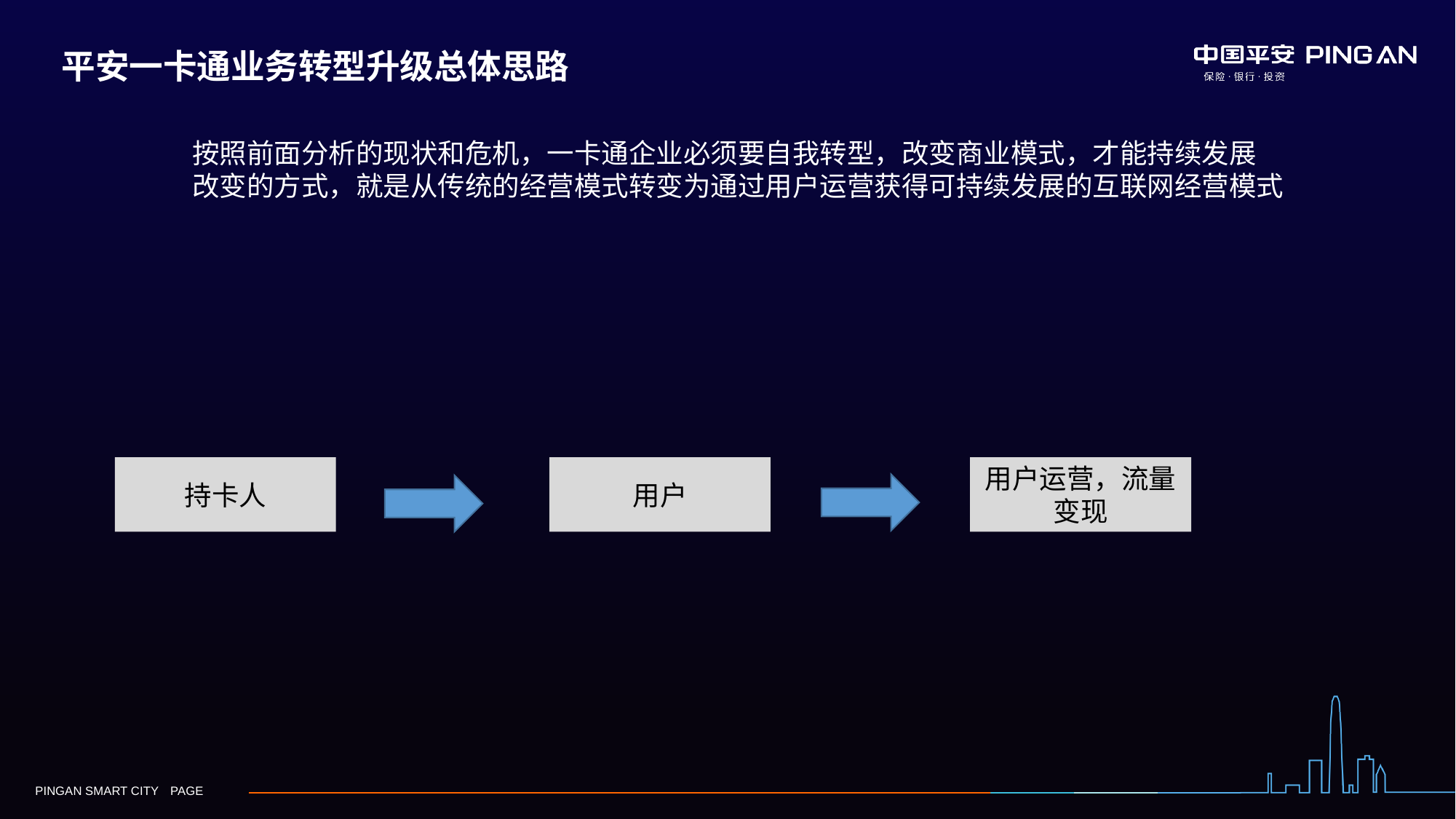

平安一卡通业务转型升级总体思路
按照前面分析的现状和危机，一卡通企业必须要自我转型，改变商业模式，才能持续发展
改变的方式，就是从传统的经营模式转变为通过用户运营获得可持续发展的互联网经营模式
持卡人
用户
用户运营，流量变现